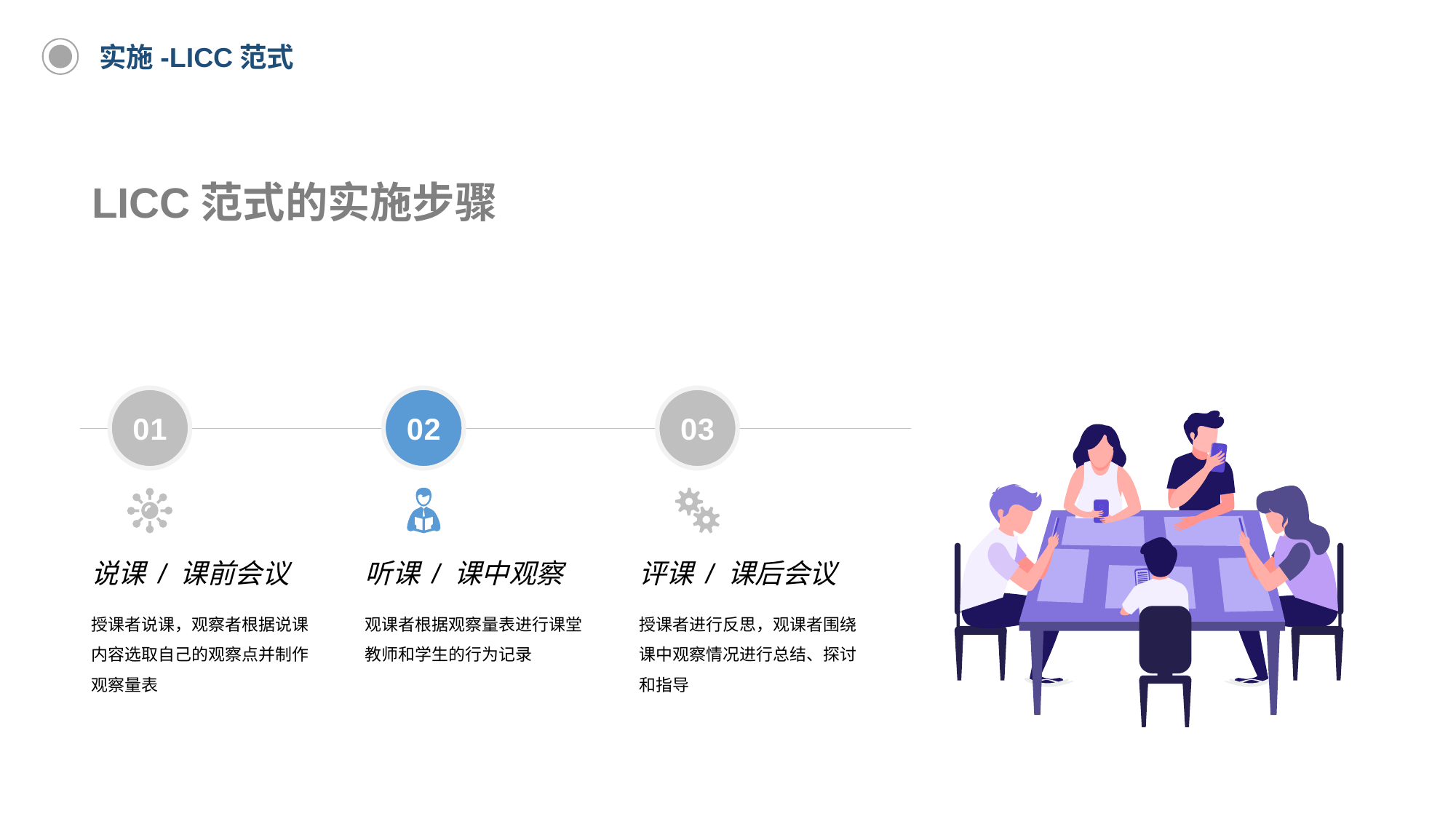

实施-LICC范式

LICC范式的实施步骤
0 1
0 2
0 3

说课 / 课前会议
听课 / 课中观察
评课 / 课后会议
授课者说课，观察者根据说课内容选取自己的观察点并制作观察量表
观课者根据观察量表进行课堂教师和学生的行为记录
授课者进行反思，观课者围绕课中观察情况进行总结、探讨和指导